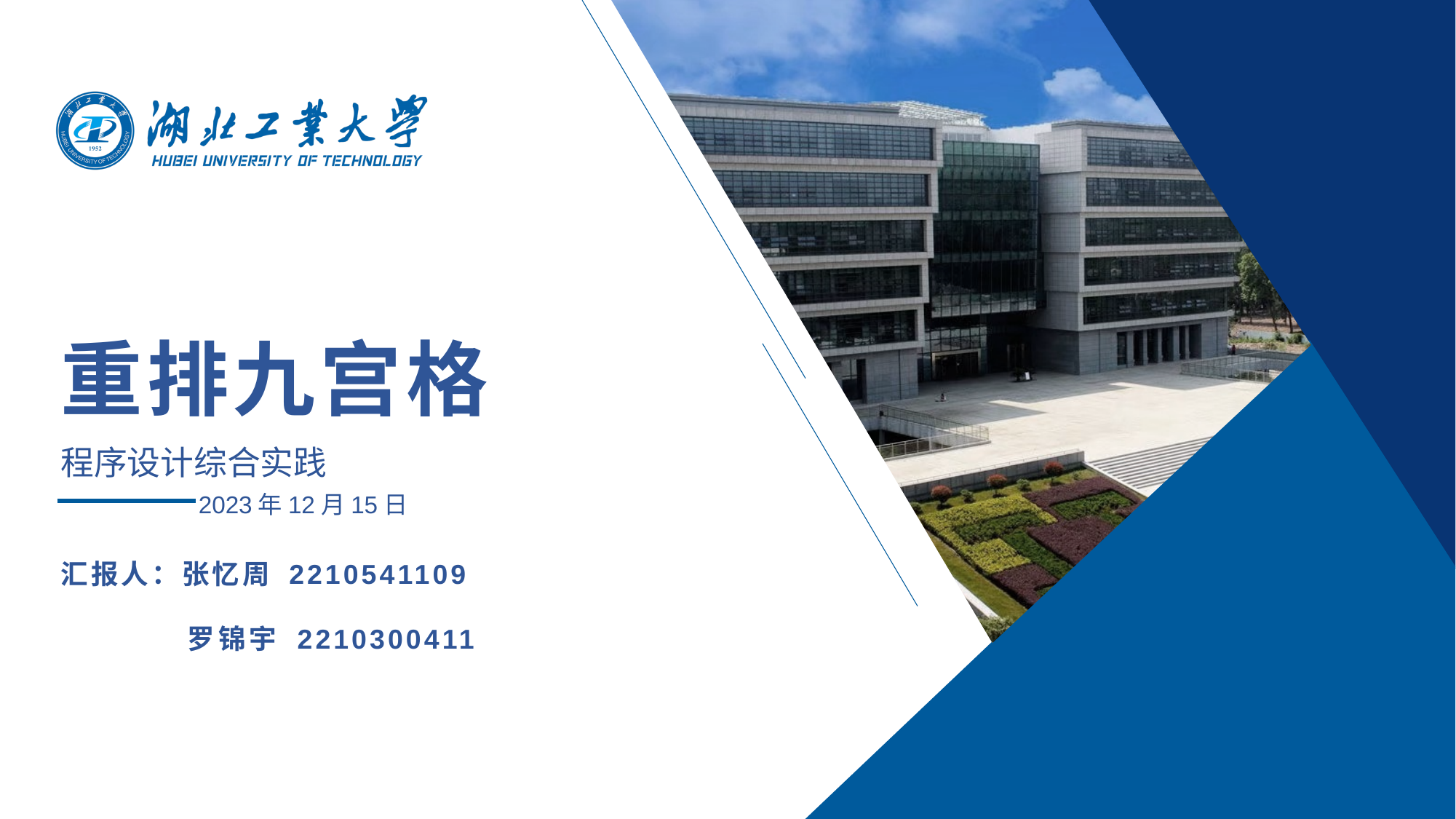

# 重排九宫格
重排九宫格
程序设计综合实践
2023年12月15日
汇报人：张忆周 2210541109
	 罗锦宇 2210300411重排九宫格